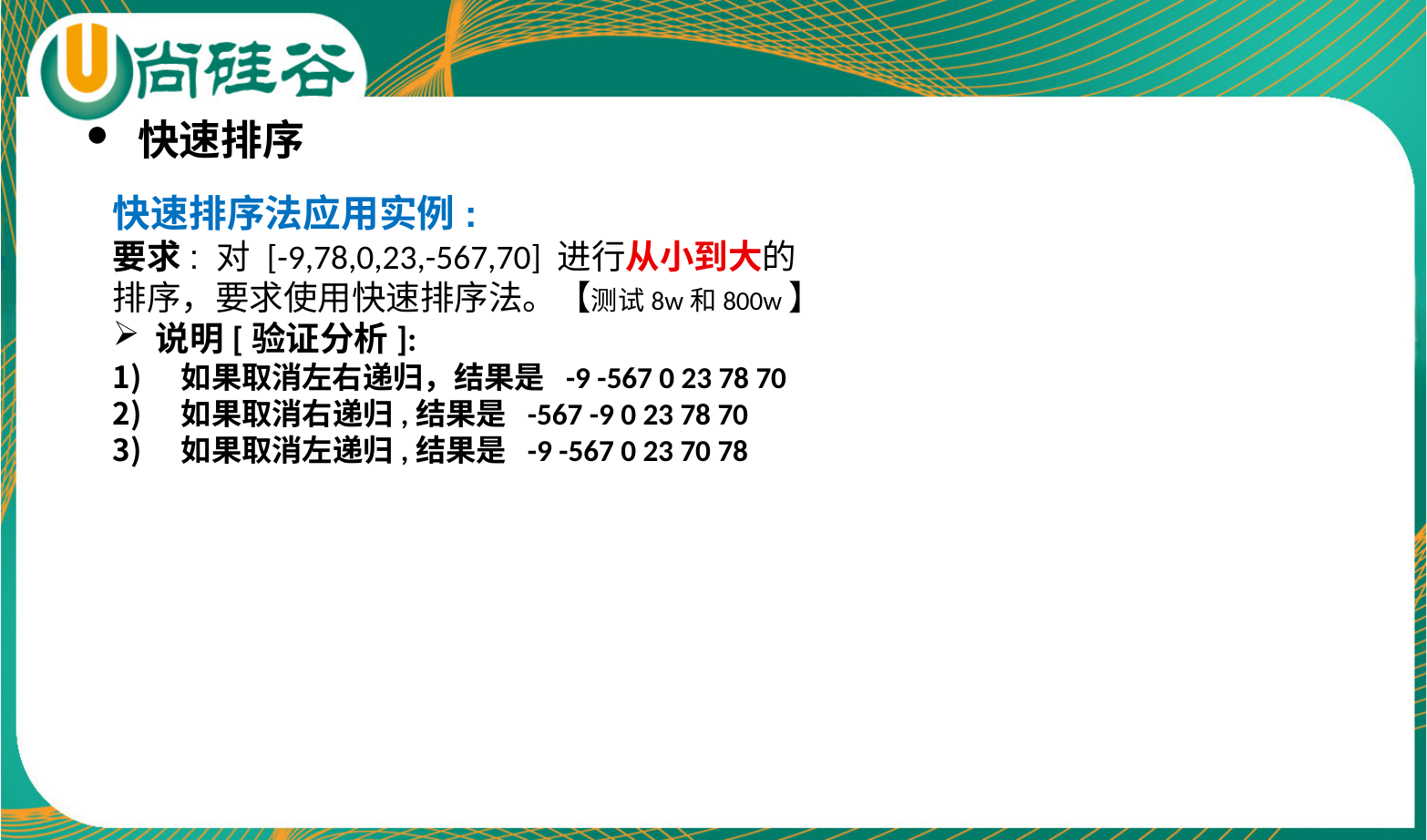

快速排序
快速排序法应用实例:
要求: 对 [-9,78,0,23,-567,70] 进行从小到大的
排序，要求使用快速排序法。【测试8w和800w】
说明[验证分析]:
如果取消左右递归，结果是  -9 -567 0 23 78 70
如果取消右递归,结果是  -567 -9 0 23 78 70
如果取消左递归,结果是  -9 -567 0 23 70 78